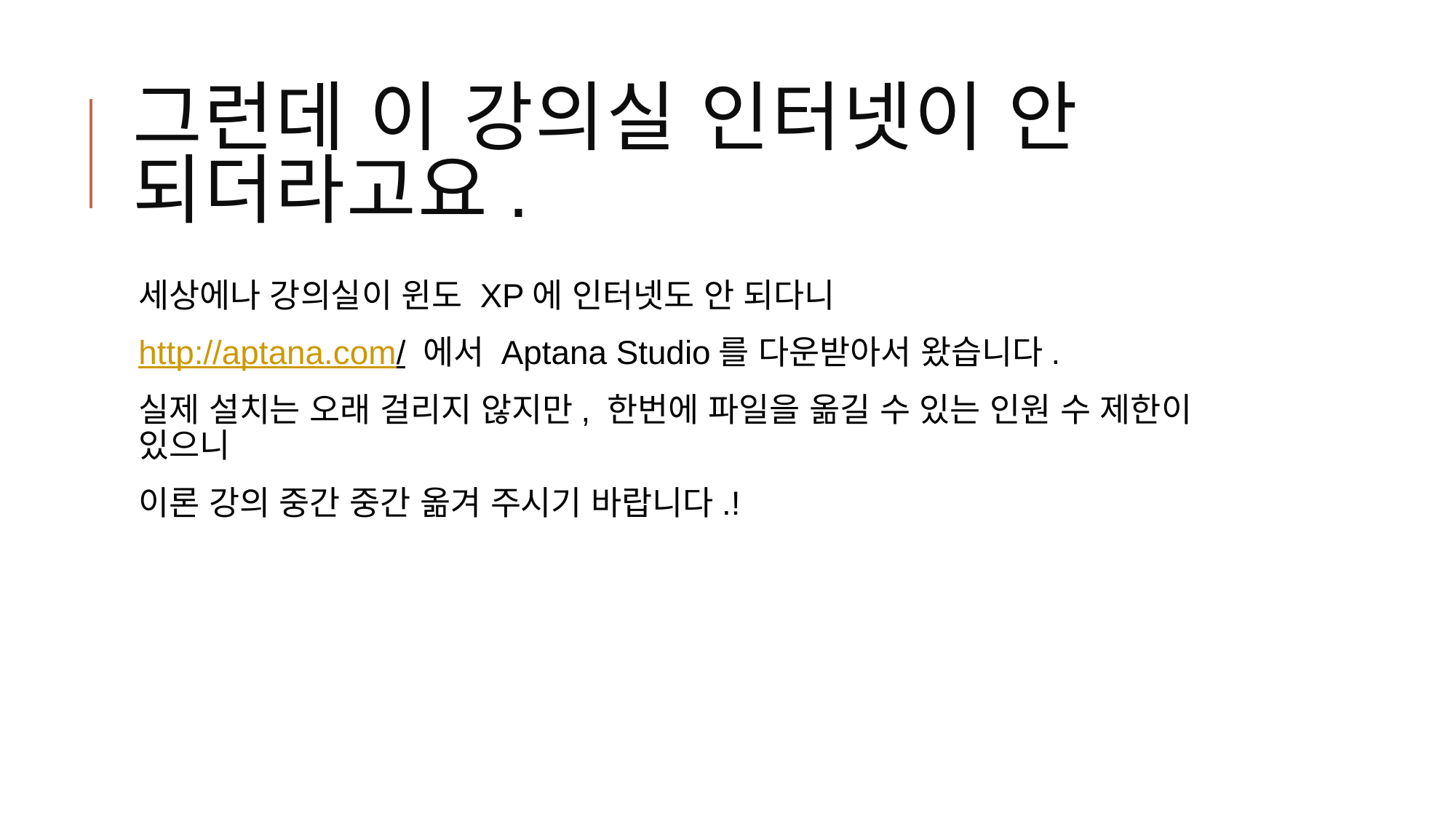

# 그런데 이 강의실 인터넷이 안 되더라고요.
세상에나 강의실이 윈도 XP에 인터넷도 안 되다니
http://aptana.com/ 에서 Aptana Studio를 다운받아서 왔습니다.
실제 설치는 오래 걸리지 않지만, 한번에 파일을 옮길 수 있는 인원 수 제한이 있으니
이론 강의 중간 중간 옮겨 주시기 바랍니다.!